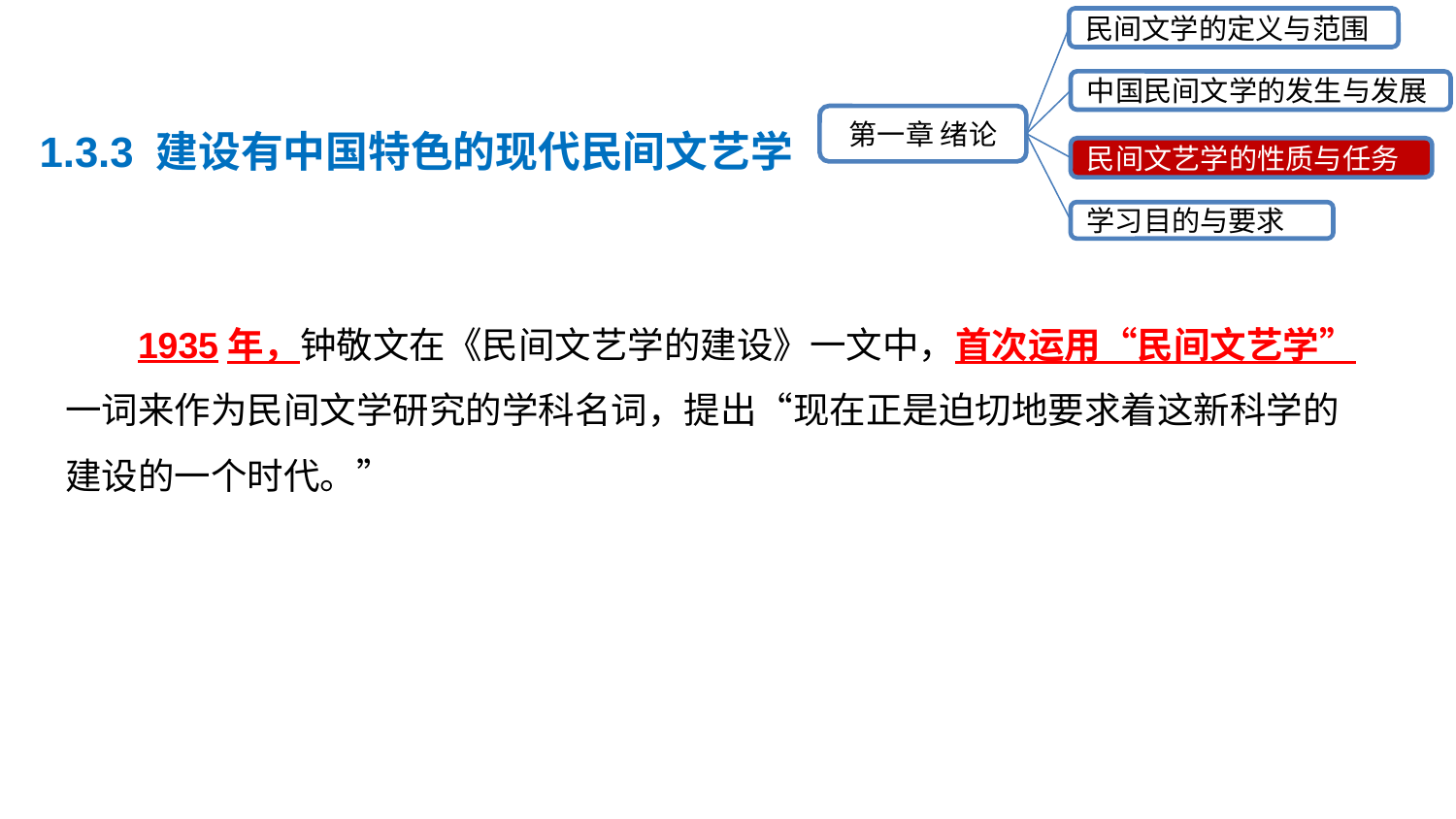

民间文学的定义与范围
中国民间文学的发生与发展
第一章 绪论
民间文艺学的性质与任务
学习目的与要求
1.3.3 建设有中国特色的现代民间文艺学
    1935年，钟敬文在《民间文艺学的建设》一文中，首次运用“民间文艺学”一词来作为民间文学研究的学科名词，提出“现在正是迫切地要求着这新科学的建设的一个时代。”